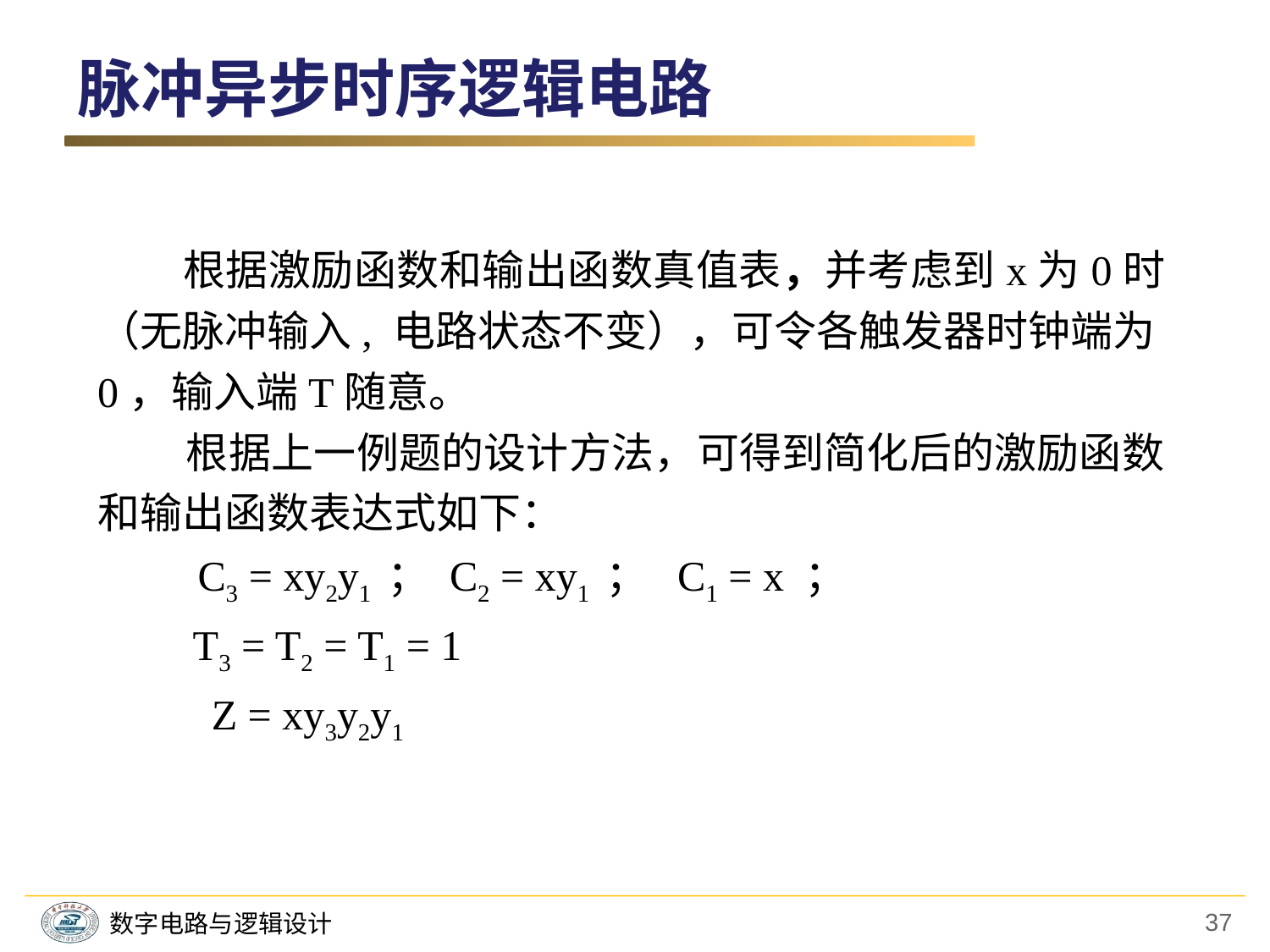

脉冲异步时序逻辑电路
　　根据激励函数和输出函数真值表，并考虑到x为0时（无脉冲输入, 电路状态不变），可令各触发器时钟端为0，输入端T随意。
        根据上一例题的设计方法，可得到简化后的激励函数和输出函数表达式如下：
　     C3 = xy2y1 ； C2 = xy1 ；  C1 = x ；
         T3 = T2 = T1 = 1
　　  Z = xy3y2y1
37
数字电路与逻辑设计